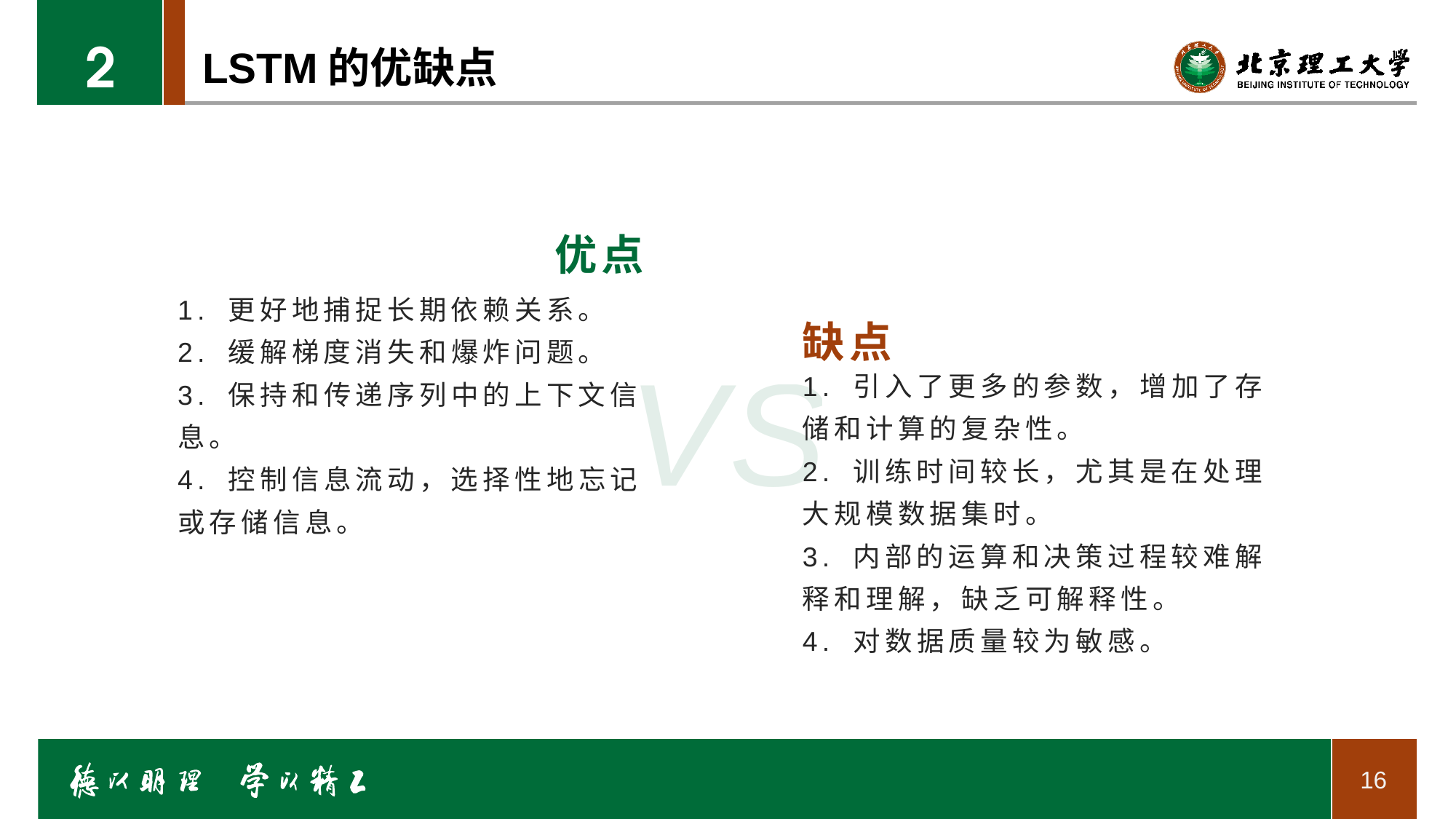

2
# LSTM的优缺点

优点

1. 更好地捕捉长期依赖关系。
2. 缓解梯度消失和爆炸问题。
3. 保持和传递序列中的上下文信息。
4. 控制信息流动，选择性地忘记或存储信息。
缺点
VS
1. 引入了更多的参数，增加了存储和计算的复杂性。
2. 训练时间较长，尤其是在处理大规模数据集时。
3. 内部的运算和决策过程较难解释和理解，缺乏可解释性。
4. 对数据质量较为敏感。